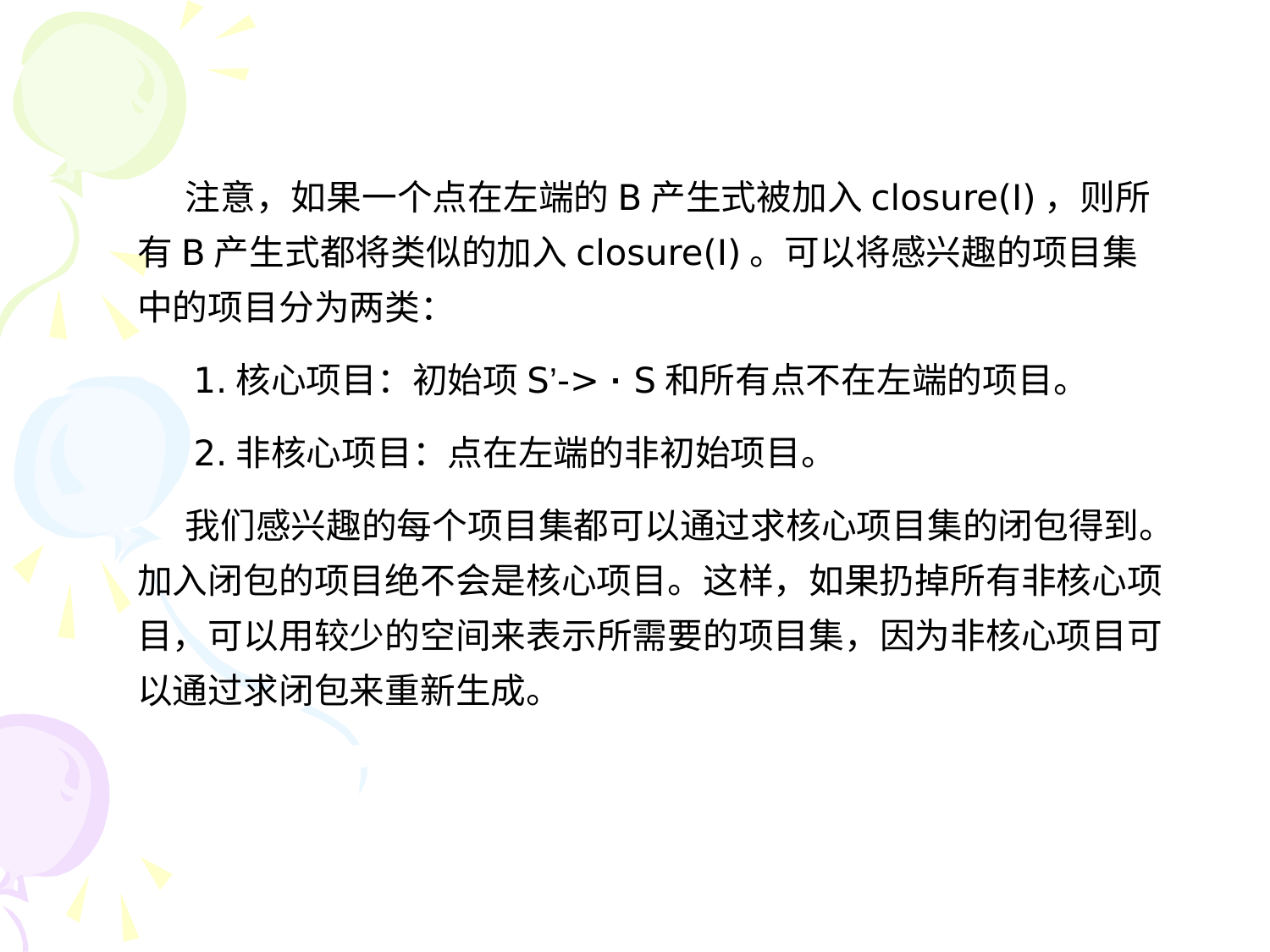

注意，如果一个点在左端的B产生式被加入closure(I)，则所有B产生式都将类似的加入closure(I)。可以将感兴趣的项目集中的项目分为两类：
     1.核心项目：初始项S’-> · S和所有点不在左端的项目。
     2.非核心项目：点在左端的非初始项目。
     我们感兴趣的每个项目集都可以通过求核心项目集的闭包得到。加入闭包的项目绝不会是核心项目。这样，如果扔掉所有非核心项目，可以用较少的空间来表示所需要的项目集，因为非核心项目可以通过求闭包来重新生成。
147